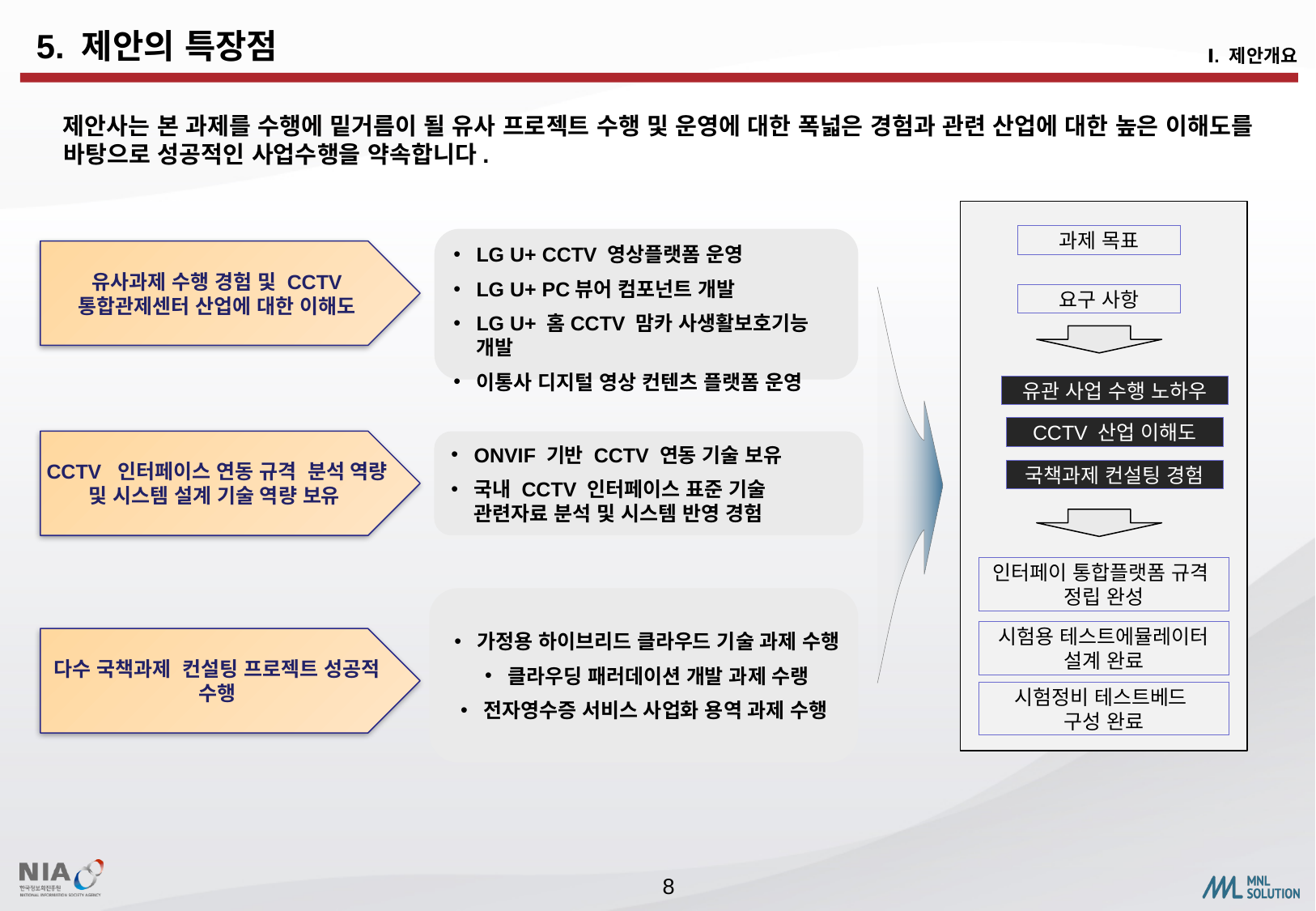

5. 제안의 특장점
Ⅰ. 제안개요
      제안사는 본 과제를 수행에 밑거름이 될 유사 프로젝트 수행 및 운영에 대한 폭넓은 경험과 관련 산업에 대한 높은 이해도를
     바탕으로 성공적인 사업수행을 약속합니다.

과제 목표
LG U+ CCTV 영상플랫폼 운영
LG U+ PC뷰어 컴포넌트 개발
LG U+ 홈CCTV 맘카 사생활보호기능 개발
이통사 디지털 영상 컨텐츠 플랫폼 운영
유사과제 수행 경험 및 CCTV 통합관제센터 산업에 대한 이해도

요구 사항
유관 사업 수행 노하우
CCTV 산업 이해도
CCTV  인터페이스 연동 규격  분석 역량 및 시스템 설계 기술 역량 보유
ONVIF 기반 CCTV 연동 기술 보유
국내 CCTV 인터페이스 표준 기술 관련자료 분석 및 시스템 반영 경험

국책과제 컨설팅 경험

인터페이 통합플랫폼 규격
정립 완성
가정용 하이브리드 클라우드 기술 과제 수행
클라우딩 패러데이션 개발 과제 수랭
전자영수증 서비스 사업화 용역 과제 수행
시험용 테스트에뮬레이터 설계 완료
다수 국책과제  컨설팅 프로젝트 성공적 수행
시험정비 테스트베드
구성 완료